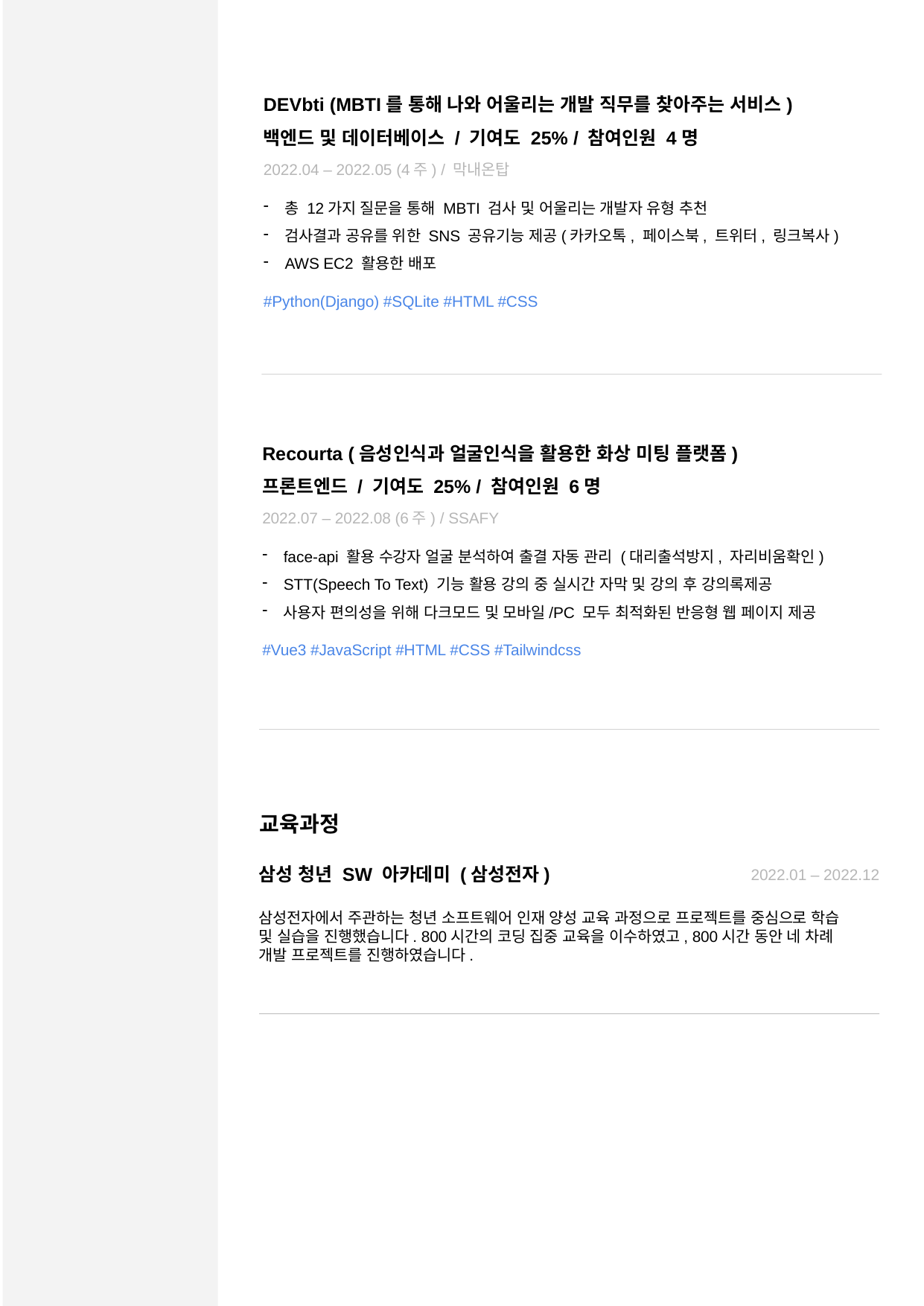

DEVbti (MBTI를 통해 나와 어울리는 개발 직무를 찾아주는 서비스)

백엔드 및 데이터베이스 / 기여도 25% / 참여인원 4명
2022.04 – 2022.05 (4주) / 막내온탑
총 12가지 질문을 통해 MBTI 검사 및 어울리는 개발자 유형 추천
검사결과 공유를 위한 SNS 공유기능 제공(카카오톡, 페이스북, 트위터, 링크복사)
AWS EC2 활용한 배포
#Python(Django) #SQLite #HTML #CSS

Recourta (음성인식과 얼굴인식을 활용한 화상 미팅 플랫폼)
프론트엔드 / 기여도 25% / 참여인원 6명
2022.07 – 2022.08 (6주) / SSAFY
face-api 활용 수강자 얼굴 분석하여 출결 자동 관리 (대리출석방지, 자리비움확인)
STT(Speech To Text) 기능 활용 강의 중 실시간 자막 및 강의 후 강의록제공
사용자 편의성을 위해 다크모드 및 모바일/PC 모두 최적화된 반응형 웹 페이지 제공
#Vue3 #JavaScript #HTML #CSS #Tailwindcss

교육과정
2022.01 – 2022.12
삼성 청년 SW 아카데미 (삼성전자)
삼성전자에서 주관하는 청년 소프트웨어 인재 양성 교육 과정으로 프로젝트를 중심으로 학습
및 실습을 진행했습니다. 800시간의 코딩 집중 교육을 이수하였고, 800시간 동안 네 차례
개발 프로젝트를 진행하였습니다.